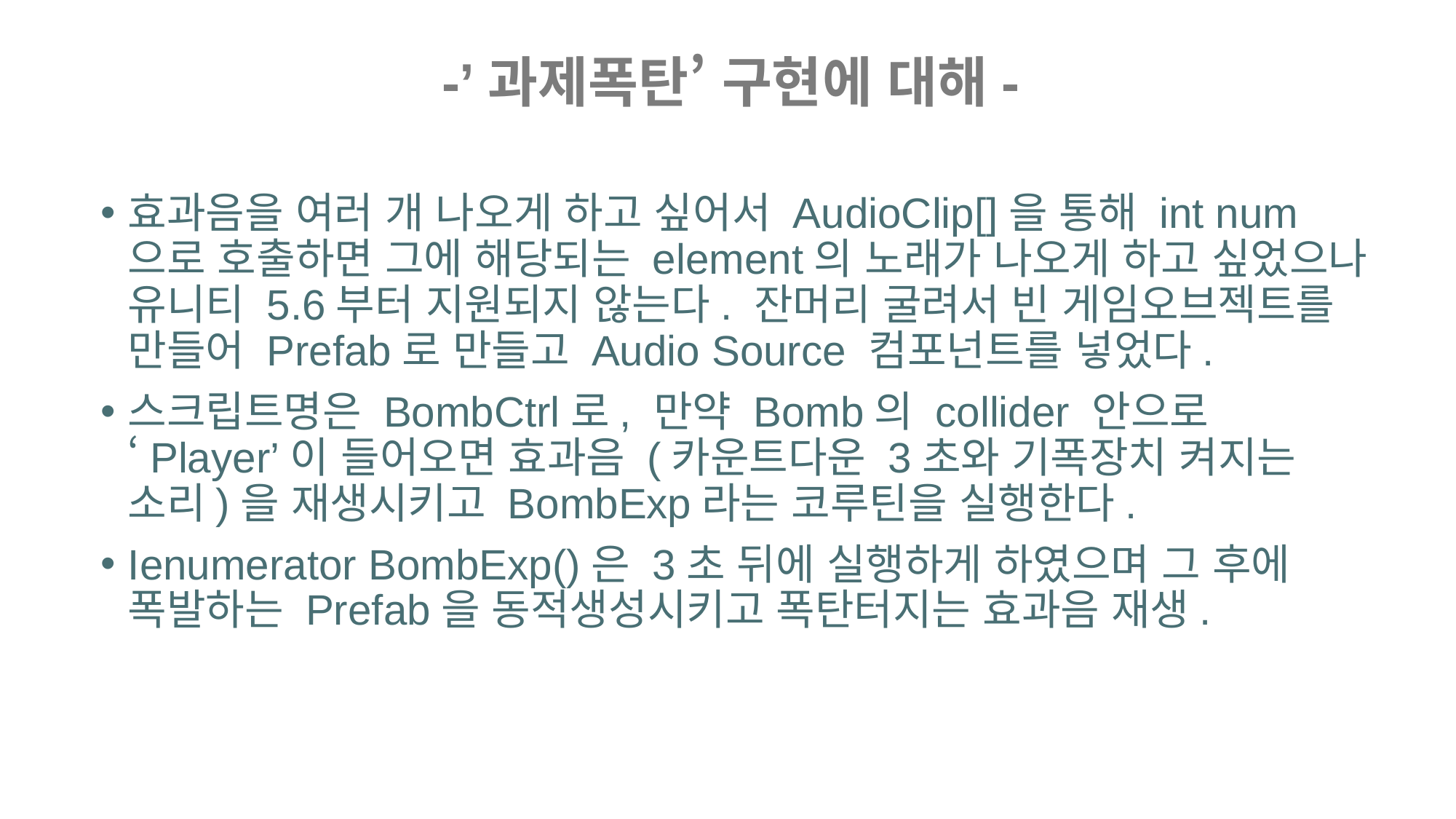

-’과제폭탄’ 구현에 대해-
효과음을 여러 개 나오게 하고 싶어서 AudioClip[]을 통해 int num으로 호출하면 그에 해당되는 element의 노래가 나오게 하고 싶었으나 유니티 5.6부터 지원되지 않는다. 잔머리 굴려서 빈 게임오브젝트를 만들어 Prefab로 만들고 Audio Source 컴포넌트를 넣었다.
스크립트명은 BombCtrl로, 만약 Bomb의 collider 안으로 ‘Player’이 들어오면 효과음 (카운트다운 3초와 기폭장치 켜지는 소리)을 재생시키고 BombExp라는 코루틴을 실행한다.
Ienumerator BombExp()은 3초 뒤에 실행하게 하였으며 그 후에 폭발하는 Prefab을 동적생성시키고 폭탄터지는 효과음 재생.